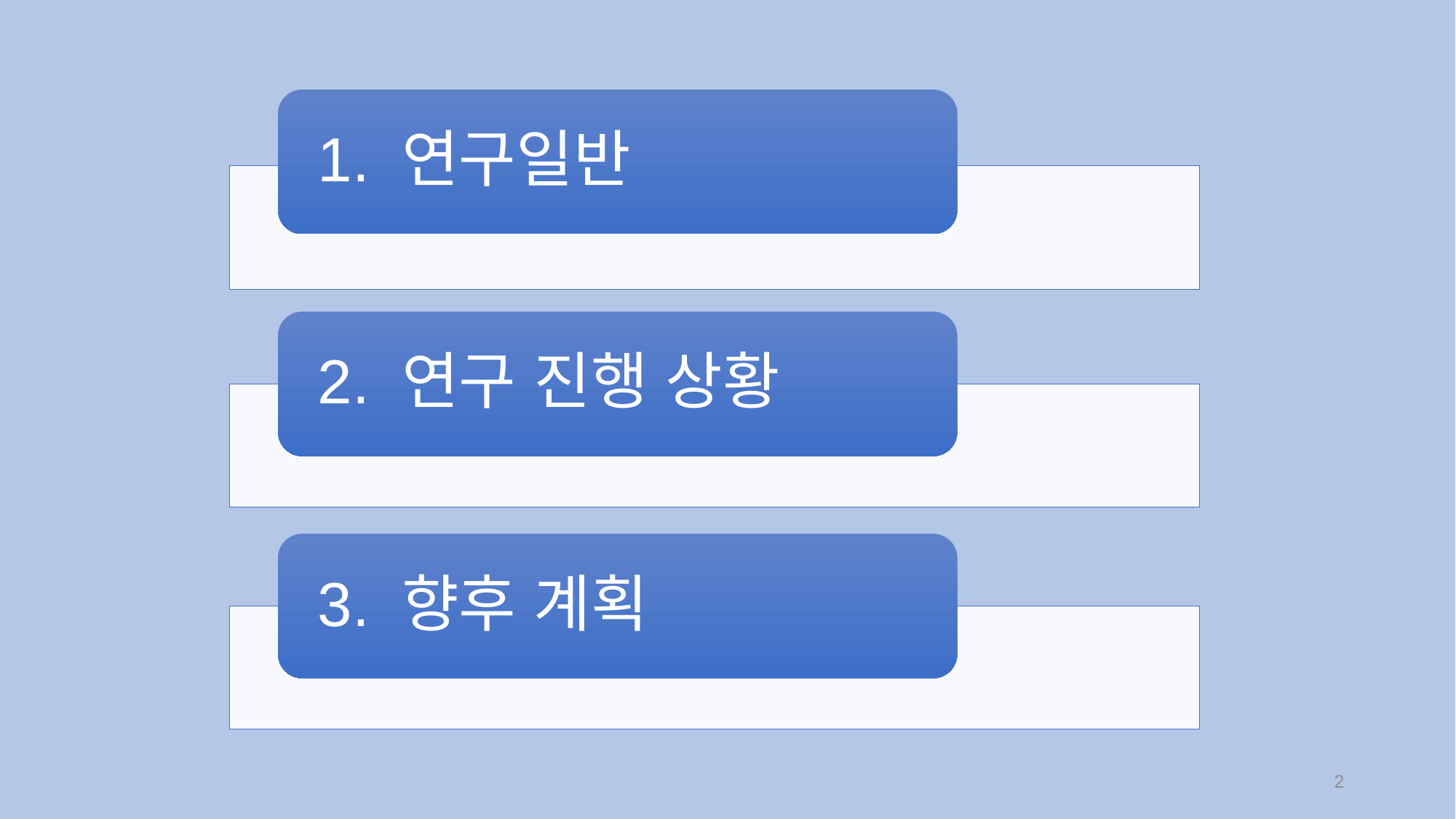

1. 연구일반
2. 연구 진행 상황
3. 향후 계획
2